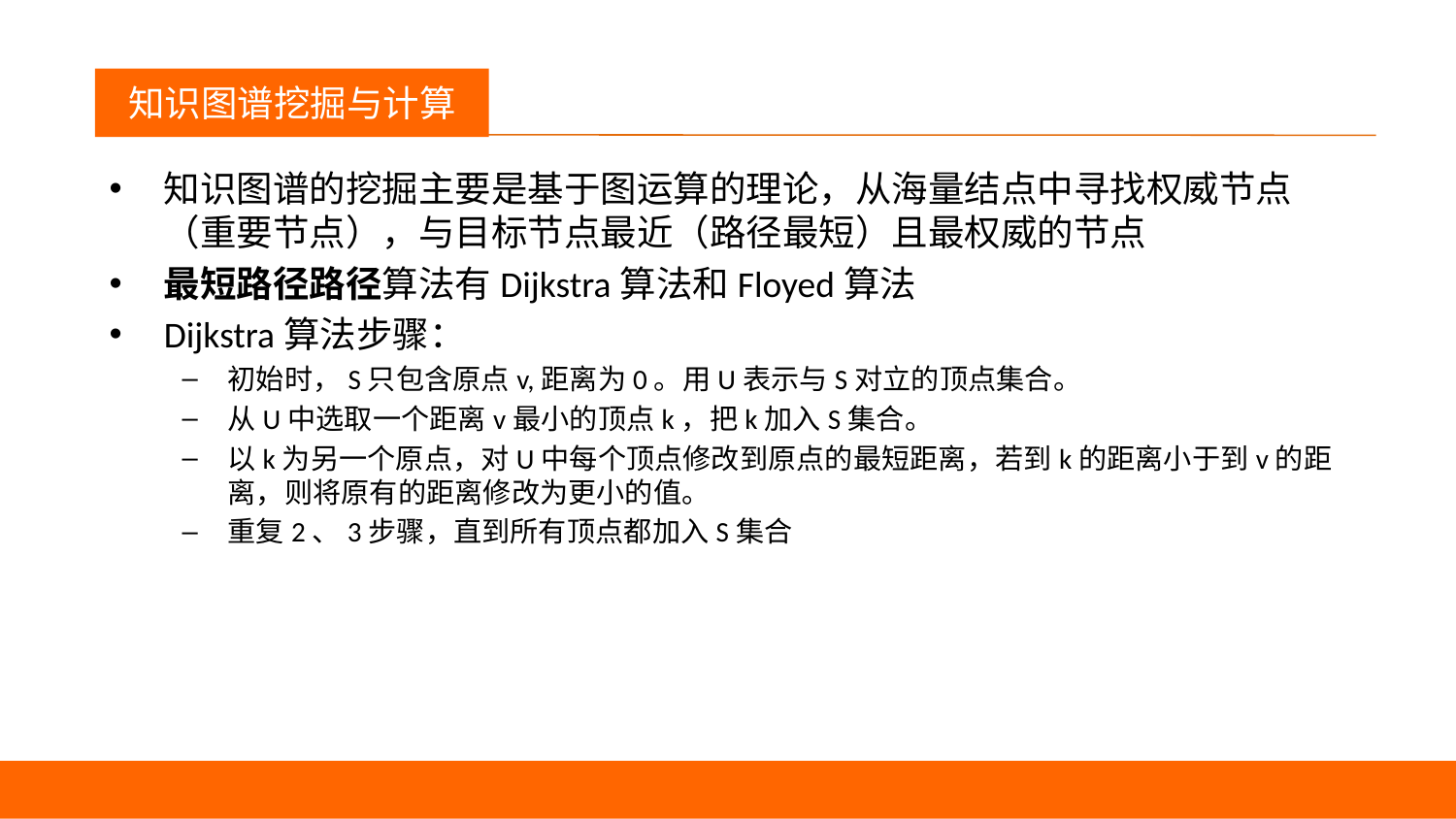

议程
知识图谱挖掘与计算

知识图谱的挖掘主要是基于图运算的理论，从海量结点中寻找权威节点（重要节点），与目标节点最近（路径最短）且最权威的节点
最短路径路径算法有Dijkstra算法和Floyed算法
Dijkstra算法步骤：
初始时，S只包含原点v,距离为0。用U表示与S对立的顶点集合。
从U中选取一个距离v最小的顶点k，把k加入S集合。
以k为另一个原点，对U中每个顶点修改到原点的最短距离，若到k的距离小于到v的距离，则将原有的距离修改为更小的值。
重复2、3步骤，直到所有顶点都加入S集合